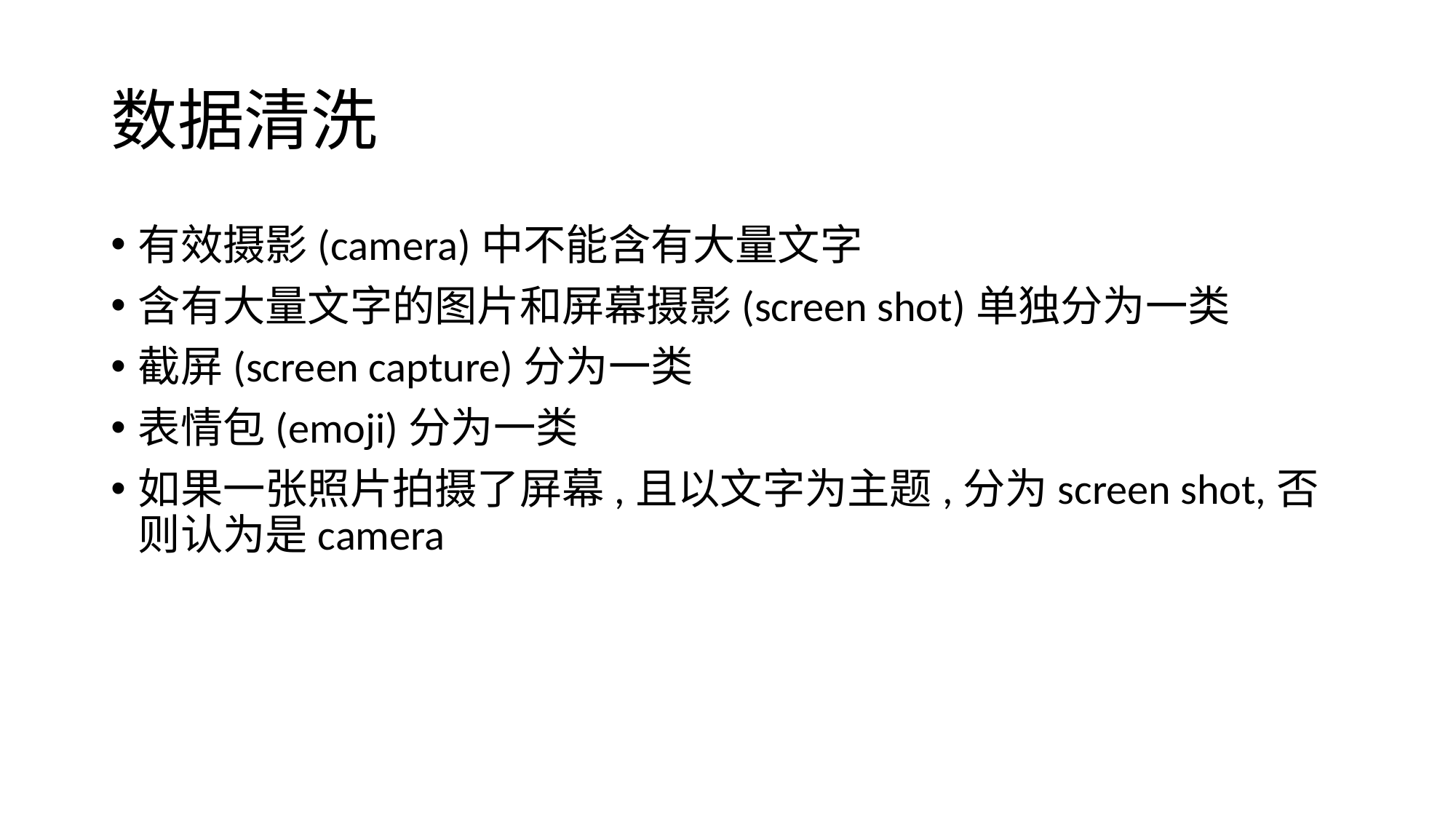

# 数据清洗
有效摄影(camera)中不能含有大量文字
含有大量文字的图片和屏幕摄影(screen shot)单独分为一类
截屏(screen capture)分为一类
表情包(emoji)分为一类
如果一张照片拍摄了屏幕,且以文字为主题,分为screen shot,否则认为是camera